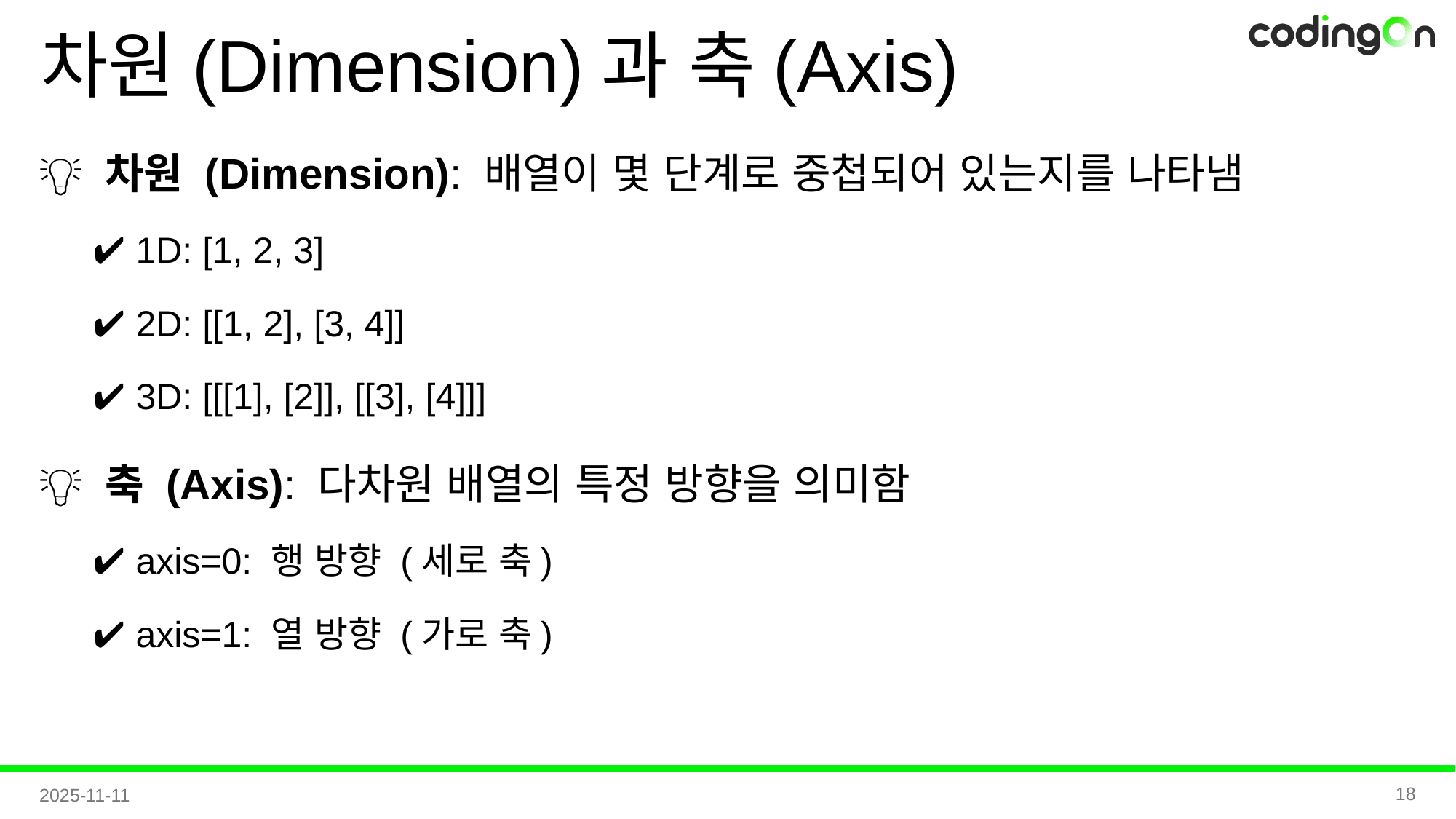

# 차원(Dimension)과 축(Axis)
💡 차원 (Dimension): 배열이 몇 단계로 중첩되어 있는지를 나타냄
✔️ 1D: [1, 2, 3]
✔️ 2D: [[1, 2], [3, 4]]
✔️ 3D: [[[1], [2]], [[3], [4]]]
💡 축 (Axis): 다차원 배열의 특정 방향을 의미함
✔️ axis=0: 행 방향 (세로 축)
✔️ axis=1: 열 방향 (가로 축)

18
2025-11-11